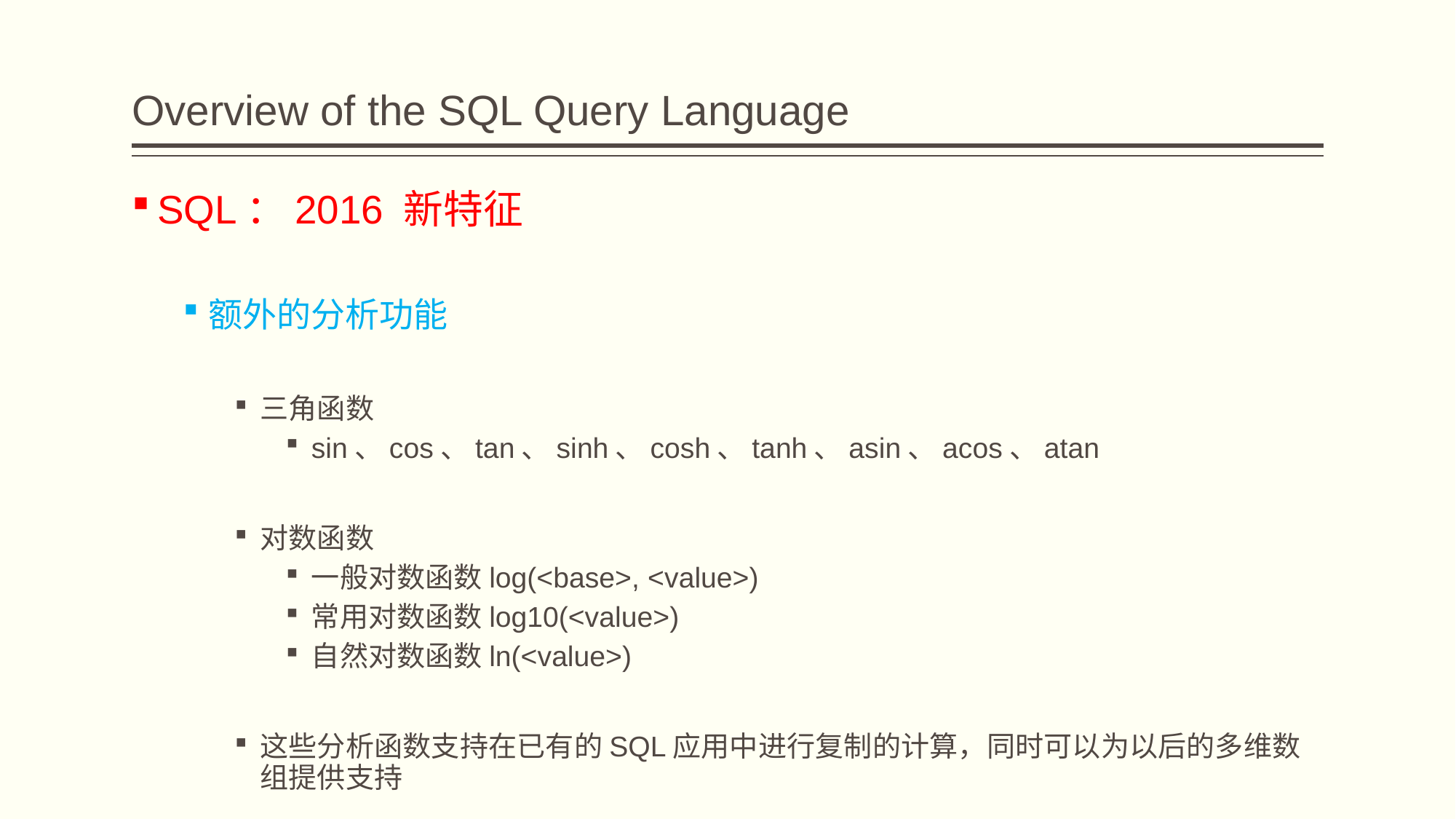

# Overview of the SQL Query Language
SQL：2016 新特征

额外的分析功能

三角函数
sin、cos、tan、sinh、cosh、tanh、asin、acos、atan

对数函数
一般对数函数log(<base>, <value>)
常用对数函数log10(<value>)
自然对数函数ln(<value>)

这些分析函数支持在已有的SQL应用中进行复制的计算，同时可以为以后的多维数组提供支持